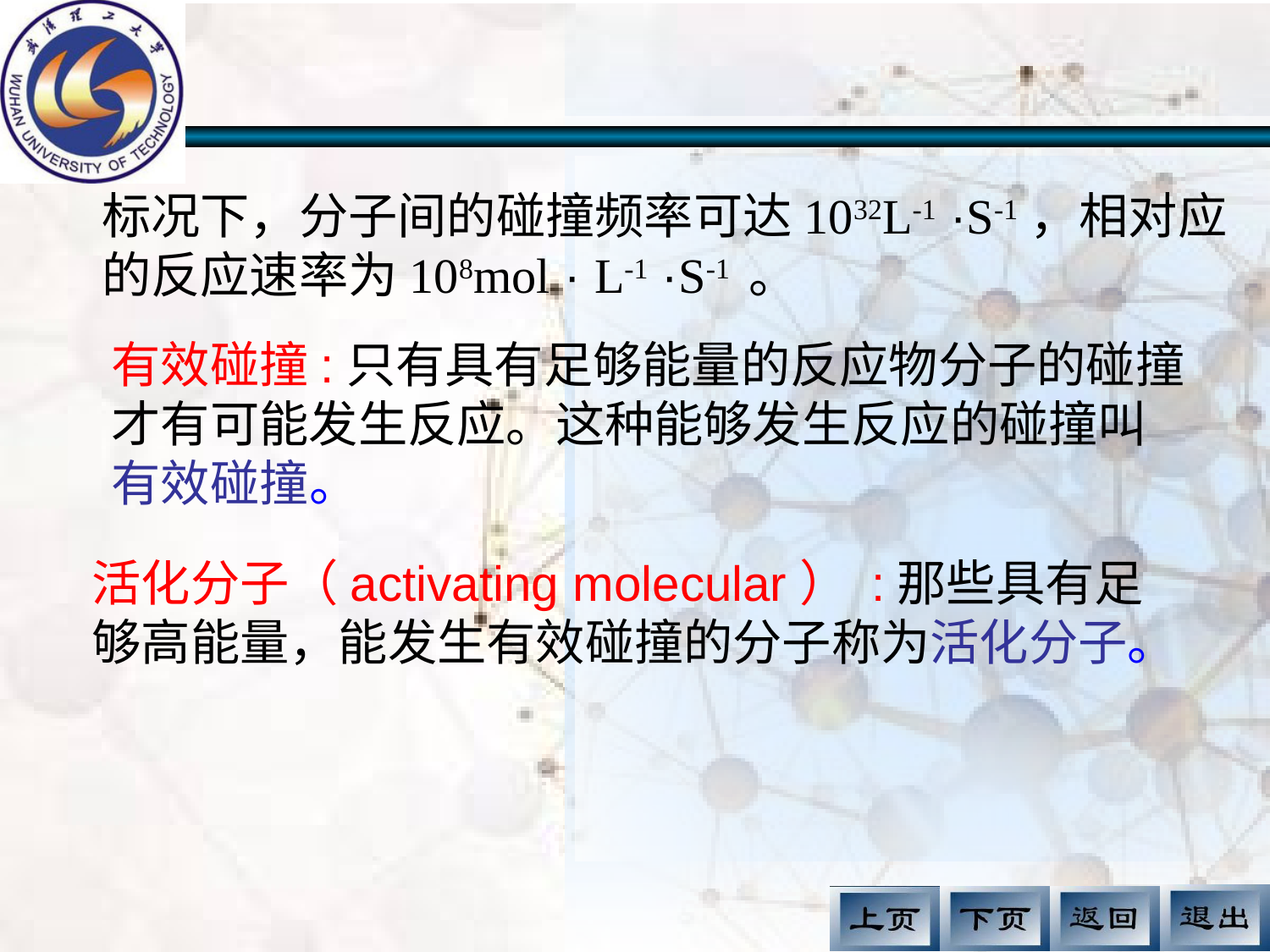

标况下，分子间的碰撞频率可达1032L-1 ·S-1，相对应的反应速率为108mol · L-1 ·S-1 。
有效碰撞:只有具有足够能量的反应物分子的碰撞才有可能发生反应。这种能够发生反应的碰撞叫有效碰撞。
活化分子（activating molecular） :那些具有足够高能量，能发生有效碰撞的分子称为活化分子。